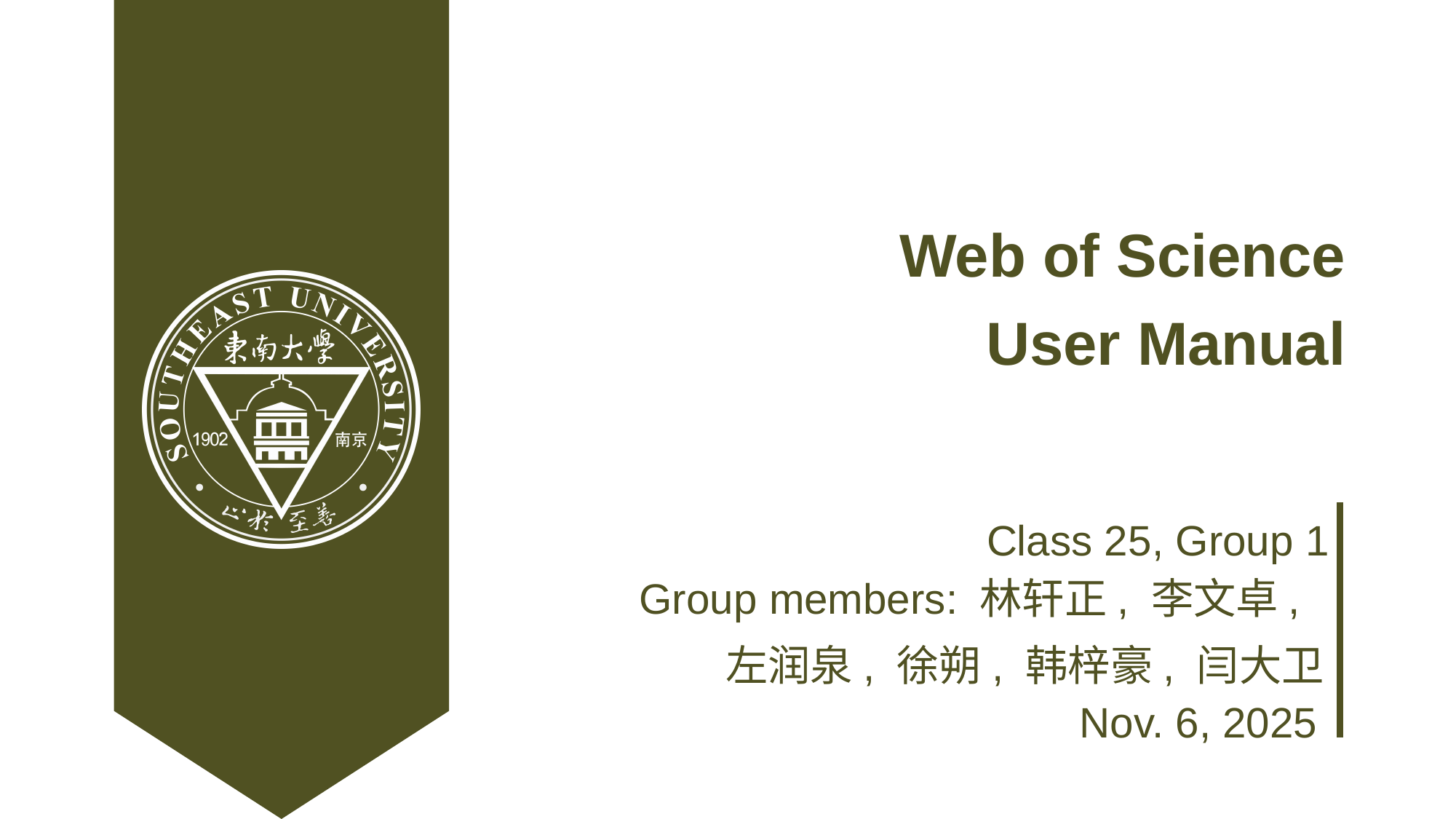

Web of Science
User Manual
Class 25, Group 1
Group members: 林轩正, 李文卓,   左润泉, 徐朔, 韩梓豪, 闫大卫
Nov. 6, 2025